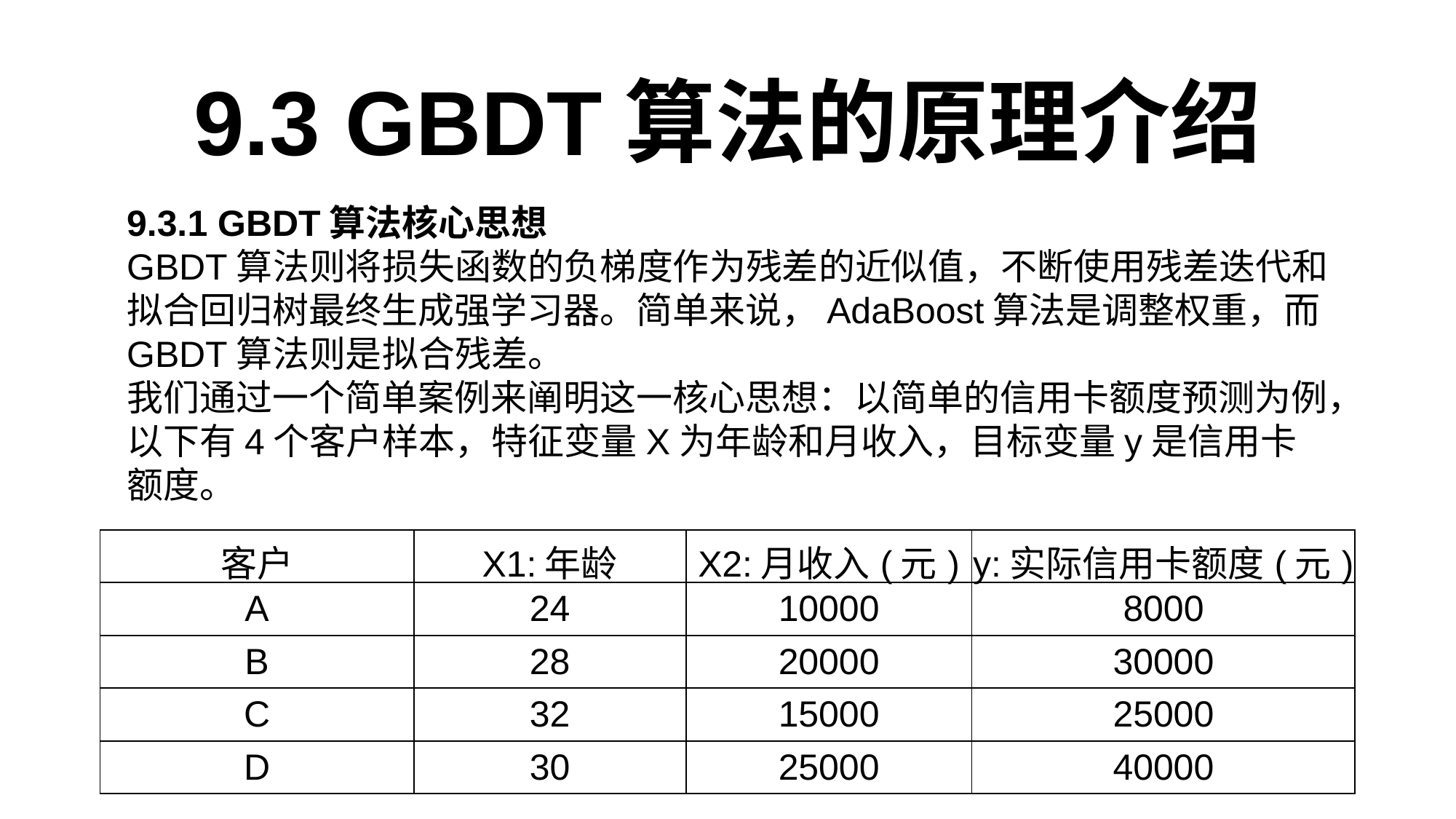

9.3 GBDT算法的原理介绍
9.3.1 GBDT算法核心思想
GBDT算法则将损失函数的负梯度作为残差的近似值，不断使用残差迭代和拟合回归树最终生成强学习器。简单来说，AdaBoost算法是调整权重，而GBDT算法则是拟合残差。
我们通过一个简单案例来阐明这一核心思想：以简单的信用卡额度预测为例，以下有4个客户样本，特征变量X为年龄和月收入，目标变量y是信用卡额度。
| 客户 | X1:年龄 | X2:月收入(元) | y:实际信用卡额度(元) |
| --- | --- | --- | --- |
| A | 24 | 10000 | 8000 |
| B | 28 | 20000 | 30000 |
| C | 32 | 15000 | 25000 |
| D | 30 | 25000 | 40000 |